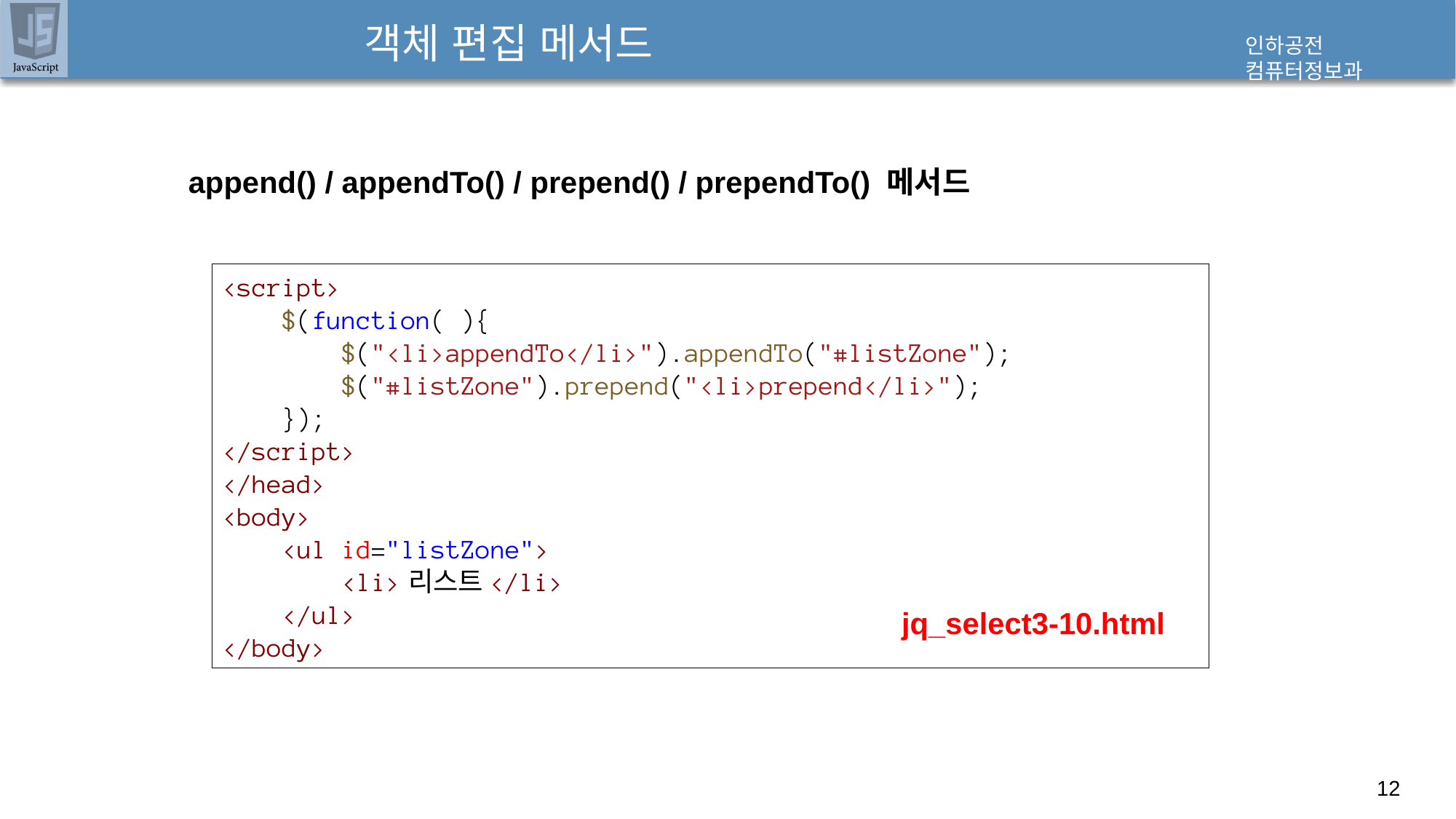

# 객체 편집 메서드
append() / appendTo() / prepend() / prependTo() 메서드
<script>
    $(function( ){
        $("<li>appendTo</li>").appendTo("#listZone");
        $("#listZone").prepend("<li>prepend</li>");
    });
</script>
</head>
<body>
    <ul id="listZone">
        <li>리스트</li>
    </ul>
</body>
jq_select3-10.html